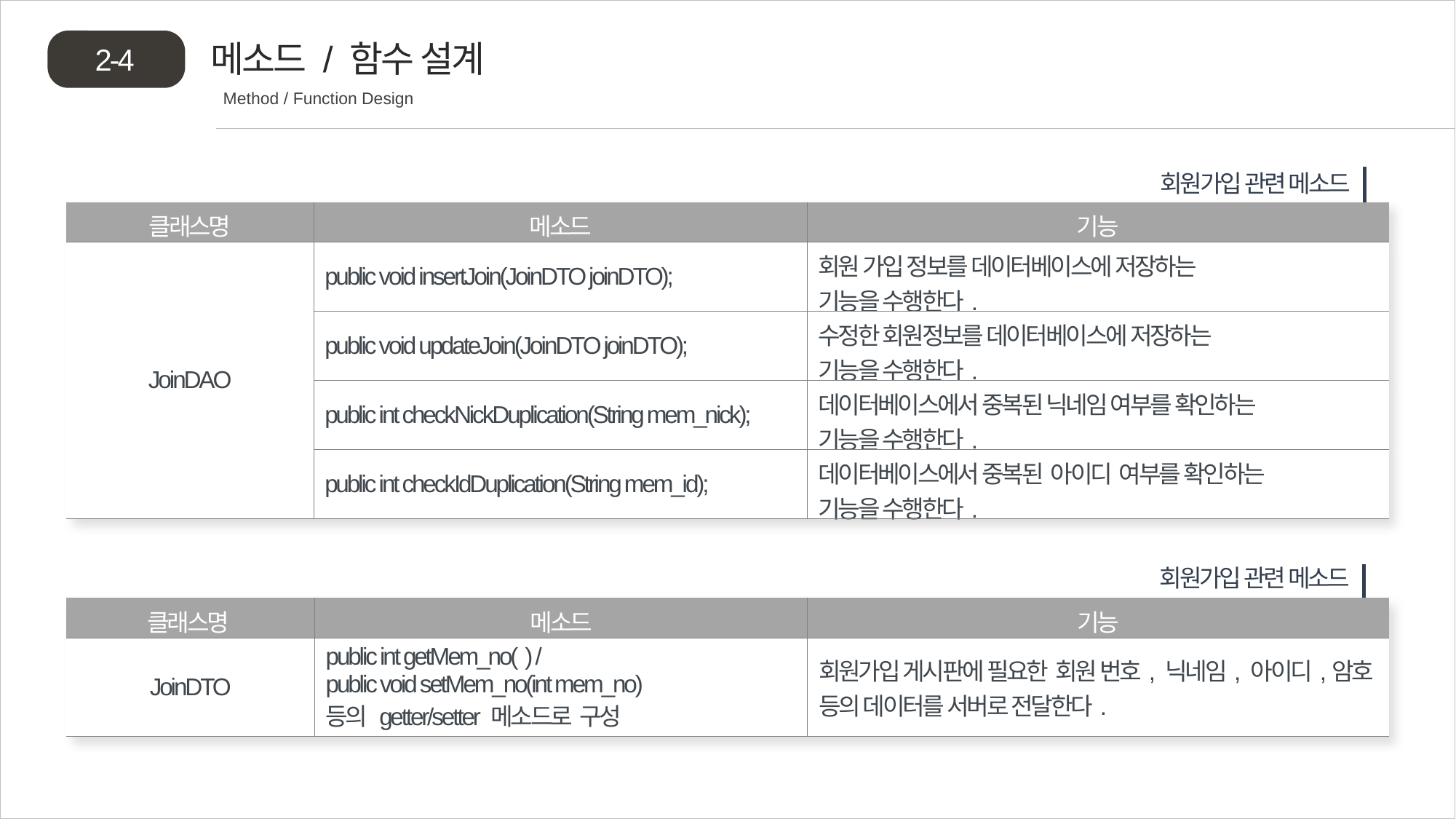

메소드 / 함수 설계
2-4
Method / Function Design
회원가입 관련 메소드
| 클래스명 | 메소드 | 기능 |
| --- | --- | --- |
| JoinDAO | public void insertJoin(JoinDTO joinDTO); | 회원 가입 정보를 데이터베이스에 저장하는 기능을 수행한다. |
|  | public void updateJoin(JoinDTO joinDTO); | 수정한 회원정보를 데이터베이스에 저장하는 기능을 수행한다. |
|  | public int checkNickDuplication(String mem\_nick); | 데이터베이스에서 중복된 닉네임 여부를 확인하는 기능을 수행한다. |
|  | public int checkIdDuplication(String mem\_id); | 데이터베이스에서 중복된 아이디 여부를 확인하는 기능을 수행한다. |
회원가입 관련 메소드

| 클래스명 | 메소드 | 기능 |
| --- | --- | --- |
| JoinDTO | public int getMem\_no( ) / public void setMem\_no(int mem\_no) 등의 getter/setter 메소드로 구성 | 회원가입 게시판에 필요한 회원 번호, 닉네임, 아이디,암호 등의 데이터를 서버로 전달한다. |